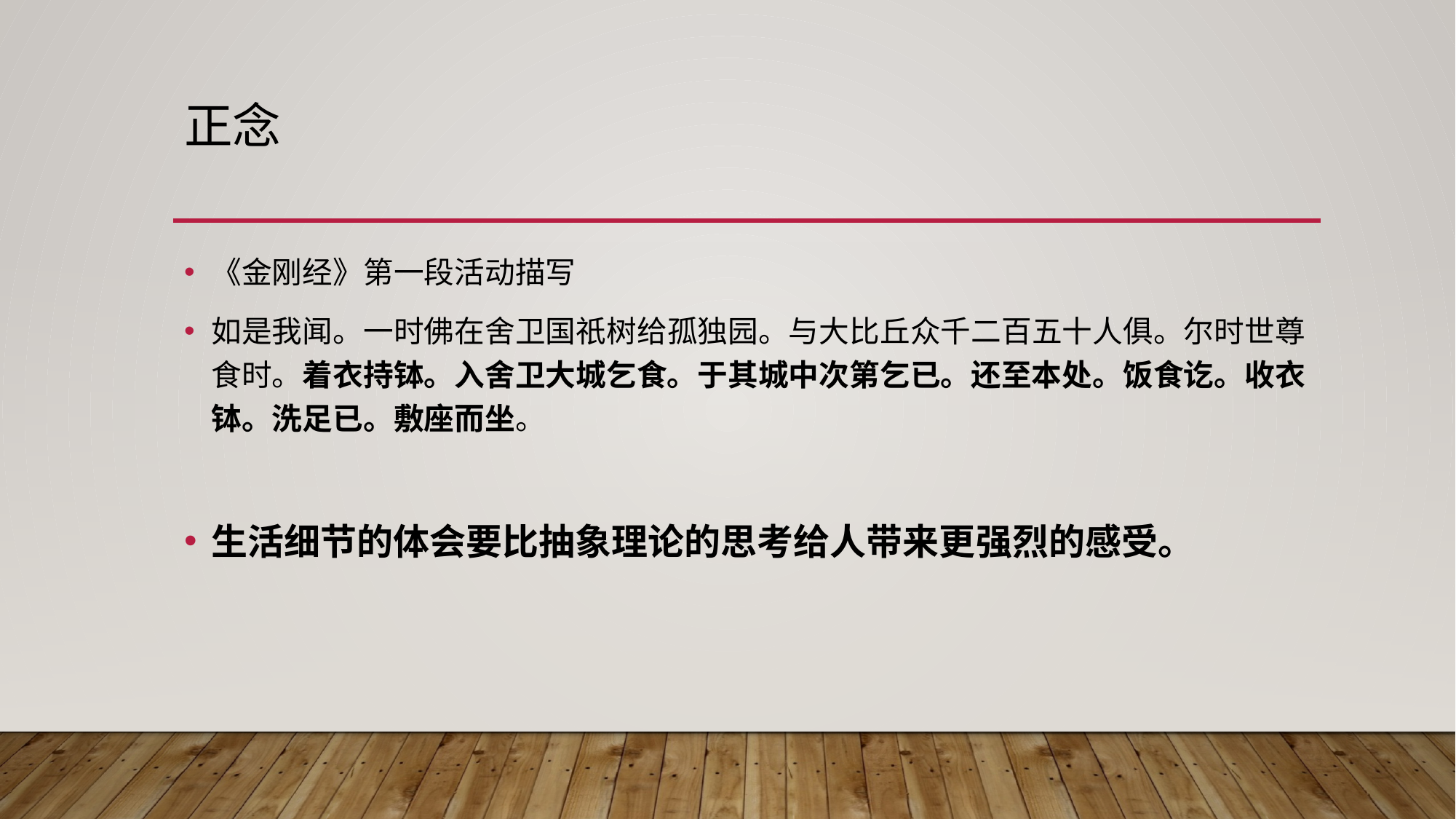

# 正念
《金刚经》第一段活动描写
如是我闻。一时佛在舍卫国祇树给孤独园。与大比丘众千二百五十人俱。尔时世尊食时。着衣持钵。入舍卫大城乞食。于其城中次第乞已。还至本处。饭食讫。收衣钵。洗足已。敷座而坐。

生活细节的体会要比抽象理论的思考给人带来更强烈的感受。